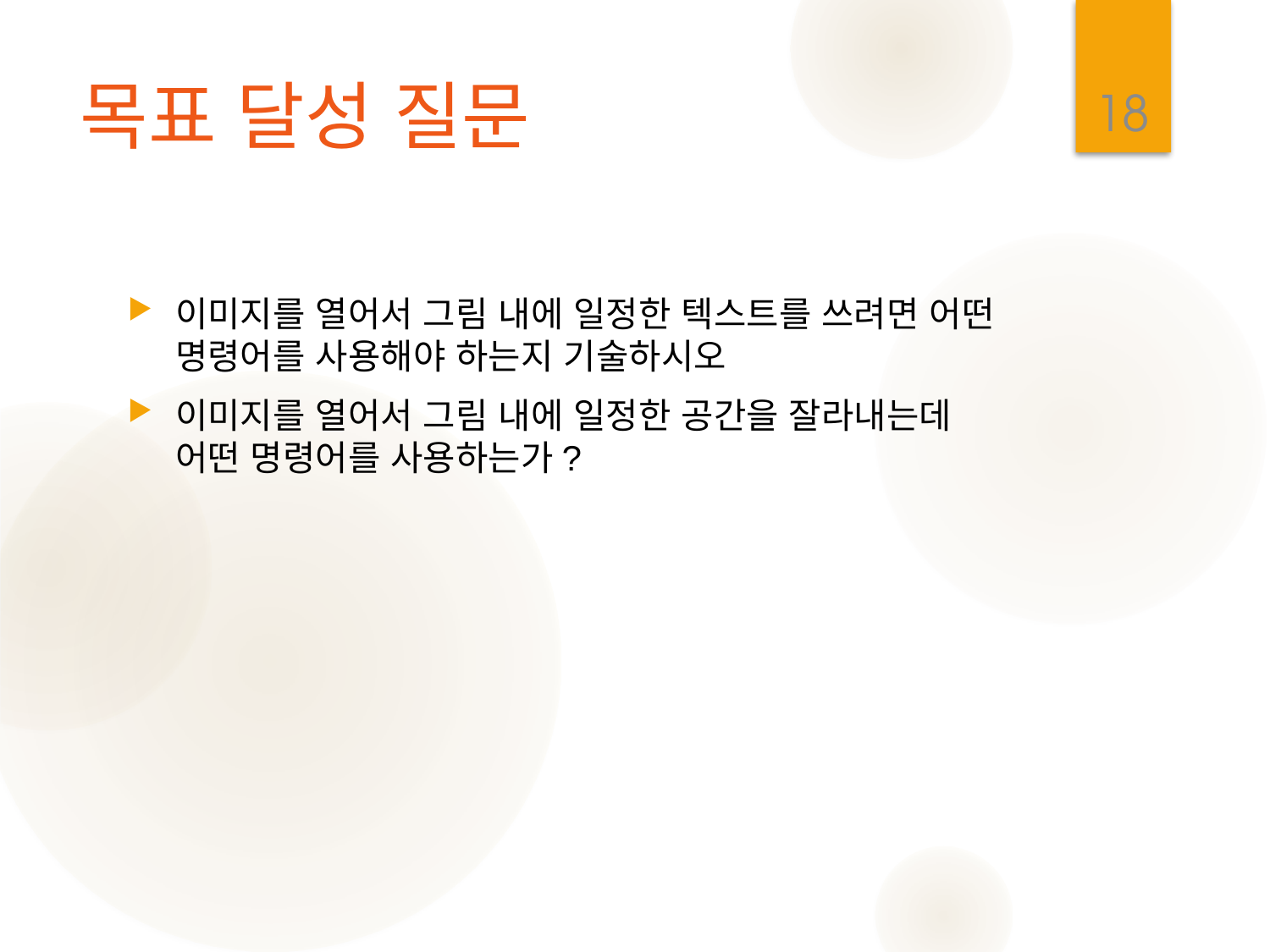

18
# 목표 달성 질문
이미지를 열어서 그림 내에 일정한 텍스트를 쓰려면 어떤 명령어를 사용해야 하는지 기술하시오
이미지를 열어서 그림 내에 일정한 공간을 잘라내는데  어떤 명령어를 사용하는가?